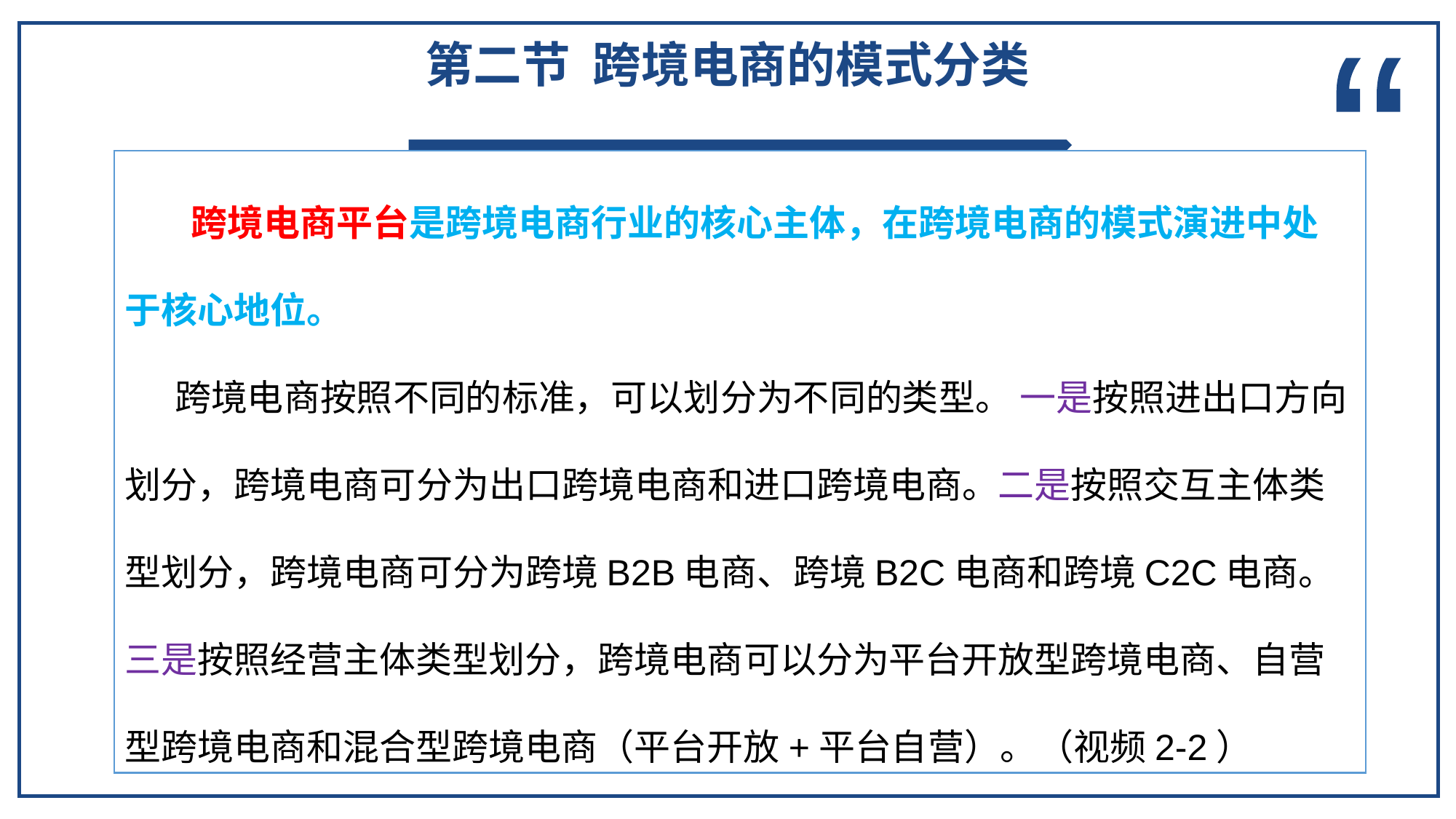

第二节  跨境电商的模式分类

“
       跨境电商平台是跨境电商行业的核心主体，在跨境电商的模式演进中处于核心地位。
     跨境电商按照不同的标准，可以划分为不同的类型。 一是按照进出口方向划分，跨境电商可分为出口跨境电商和进口跨境电商。二是按照交互主体类型划分，跨境电商可分为跨境B2B电商、跨境B2C电商和跨境C2C电商。三是按照经营主体类型划分，跨境电商可以分为平台开放型跨境电商、自营型跨境电商和混合型跨境电商（平台开放+平台自营）。（视频2-2）